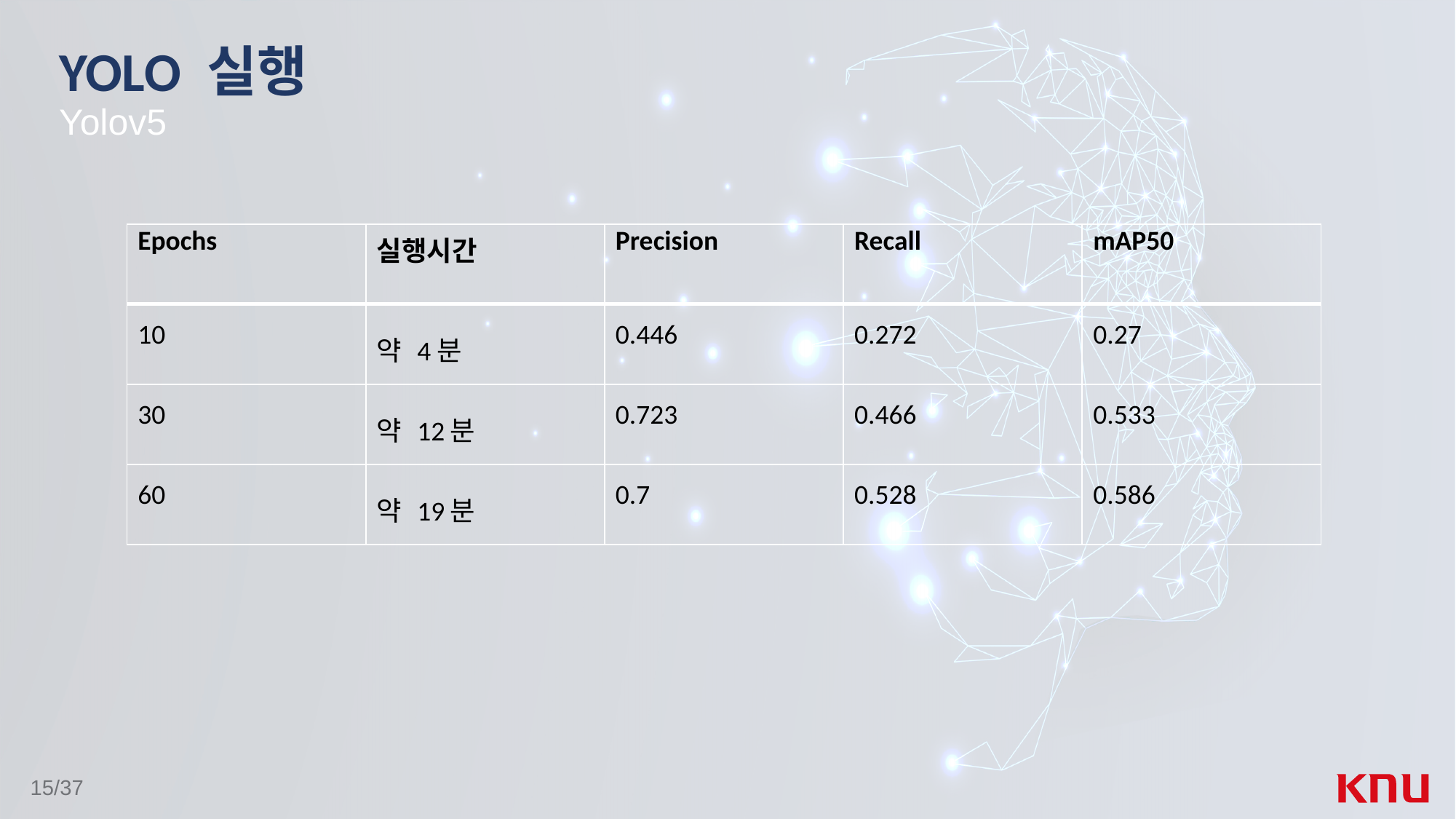

# YOLO 실행
Yolov5

| Epochs | 실행시간 | Precision | Recall | mAP50 |
| --- | --- | --- | --- | --- |
| 10 | 약 4분 | 0.446 | 0.272 | 0.27 |
| 30 | 약 12분 | 0.723 | 0.466 | 0.533 |
| 60 | 약 19분 | 0.7 | 0.528 | 0.586 |